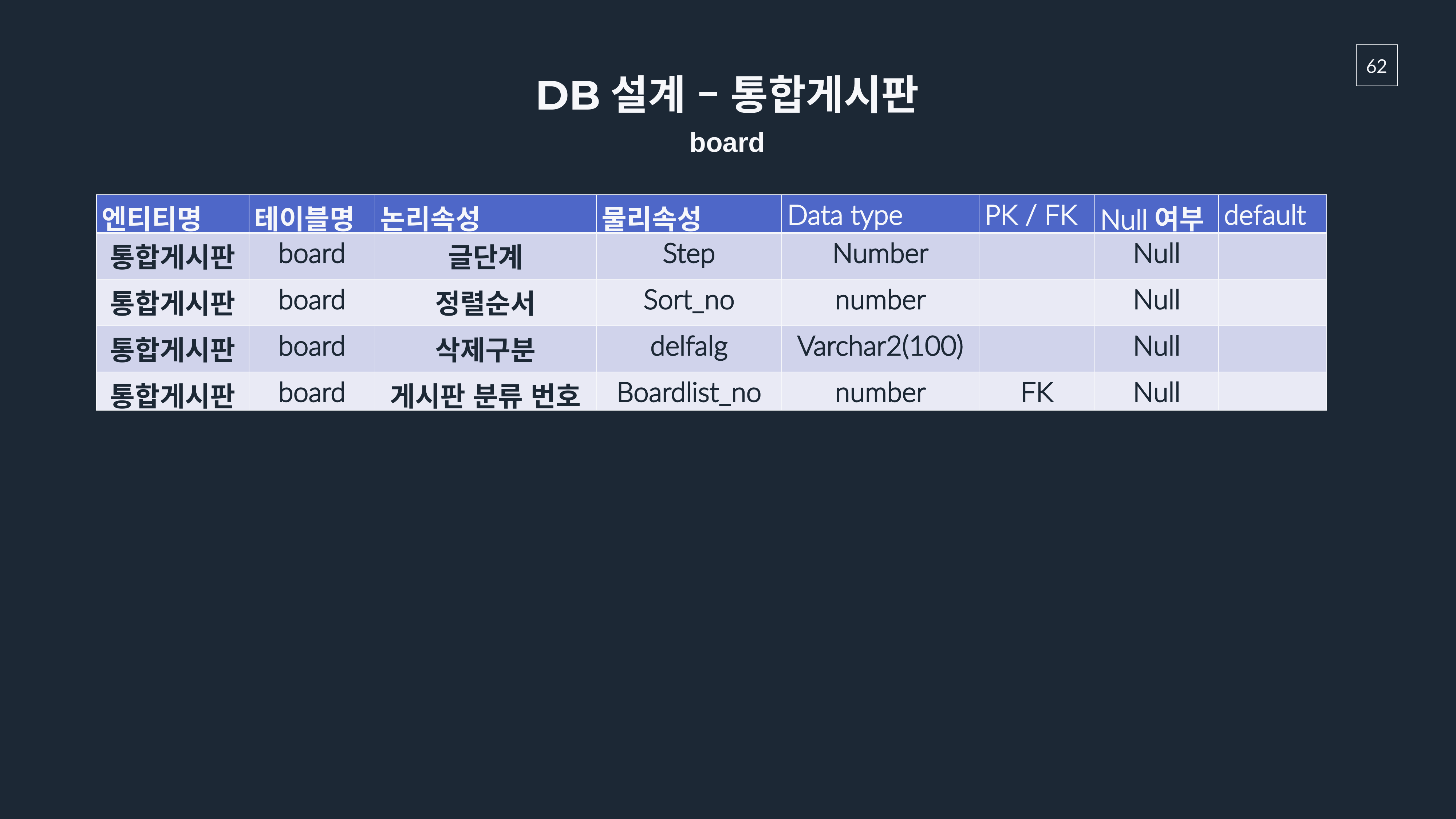

DB설계 – 통합게시판
board
| 엔티티명 | 테이블명 | 논리속성 | 물리속성 | Data type | PK / FK | Null여부 | default |
| --- | --- | --- | --- | --- | --- | --- | --- |
| 통합게시판 | board | 글단계 | Step | Number |  | Null |  |
| 통합게시판 | board | 정렬순서 | Sort\_no | number |  | Null |  |
| 통합게시판 | board | 삭제구분 | delfalg | Varchar2(100) |  | Null |  |
| 통합게시판 | board | 게시판 분류 번호 | Boardlist\_no | number | FK | Null |  |